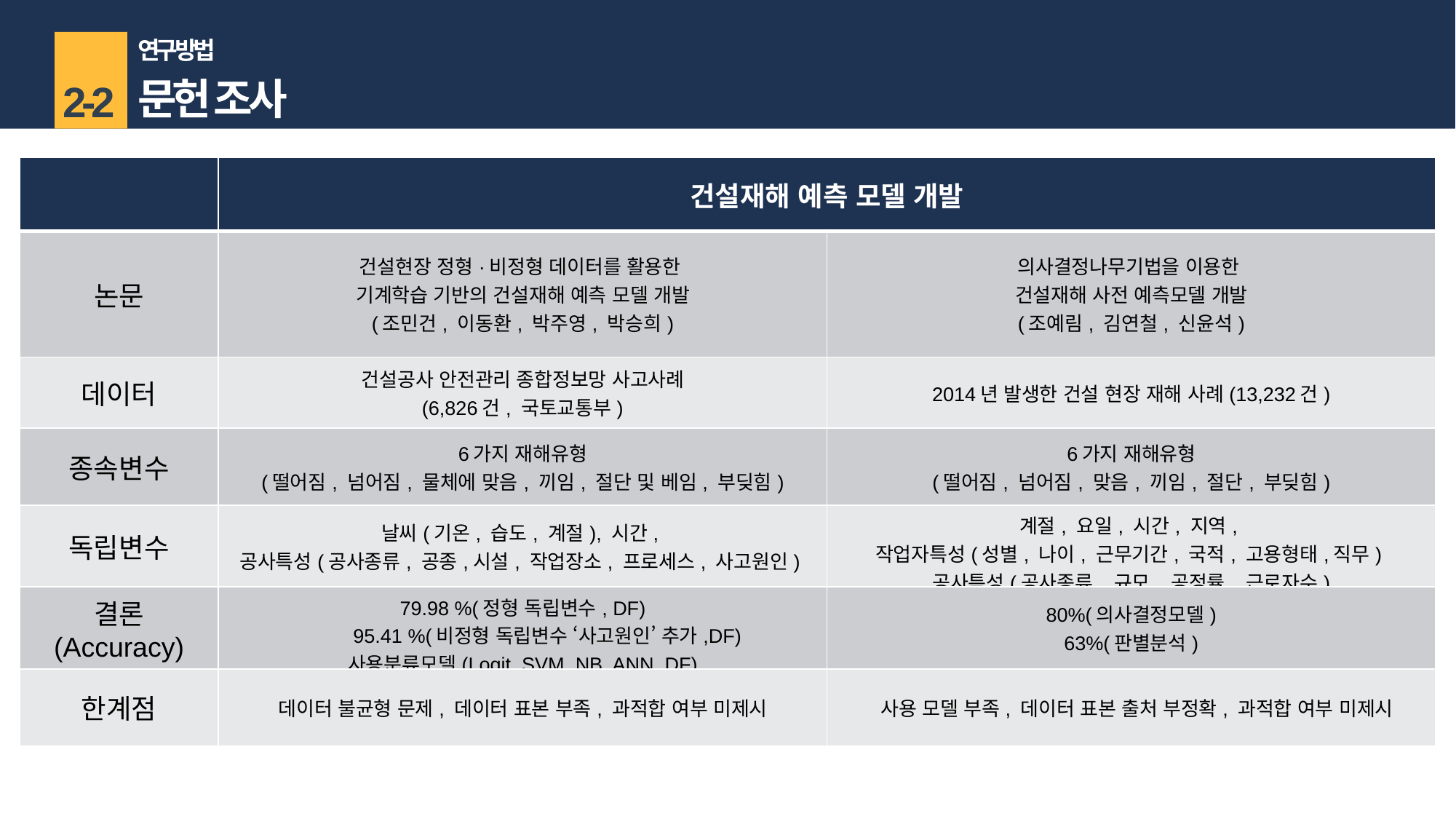

연구 방법

문헌 조사
2-2
이론적 배경
|  | 건설재해 예측 모델 개발 |  |
| --- | --- | --- |
| 논문 | 건설현장 정형·비정형 데이터를 활용한 기계학습 기반의 건설재해 예측 모델 개발 (조민건, 이동환, 박주영, 박승희) | 의사결정나무기법을 이용한 건설재해 사전 예측모델 개발 (조예림, 김연철, 신윤석) |
| 데이터 | 건설공사 안전관리 종합정보망 사고사례 (6,826건, 국토교통부) | 2014년 발생한 건설 현장 재해 사례(13,232건) |
| 종속변수 | 6가지 재해유형 (떨어짐, 넘어짐, 물체에 맞음, 끼임, 절단 및 베임, 부딪힘) | 6가지 재해유형 (떨어짐, 넘어짐, 맞음, 끼임, 절단, 부딪힘) |
| 독립변수 | 날씨(기온, 습도, 계절), 시간, 공사특성(공사종류, 공종,시설, 작업장소, 프로세스, 사고원인) | 계절, 요일, 시간, 지역, 작업자특성(성별, 나이, 근무기간, 국적, 고용형태,직무) 공사특성(공사종류, 규모. 공정률, 근로자수) |
| 결론 (Accuracy) | 79.98 %(정형 독립변수, DF) 95.41 %(비정형 독립변수 ‘사고원인’ 추가,DF) 사용분류모델(Logit, SVM, NB, ANN, DF) | 80%(의사결정모델) 63%(판별분석) |
| 한계점 | 데이터 불균형 문제, 데이터 표본 부족, 과적합 여부 미제시 | 사용 모델 부족, 데이터 표본 출처 부정확, 과적합 여부 미제시 |